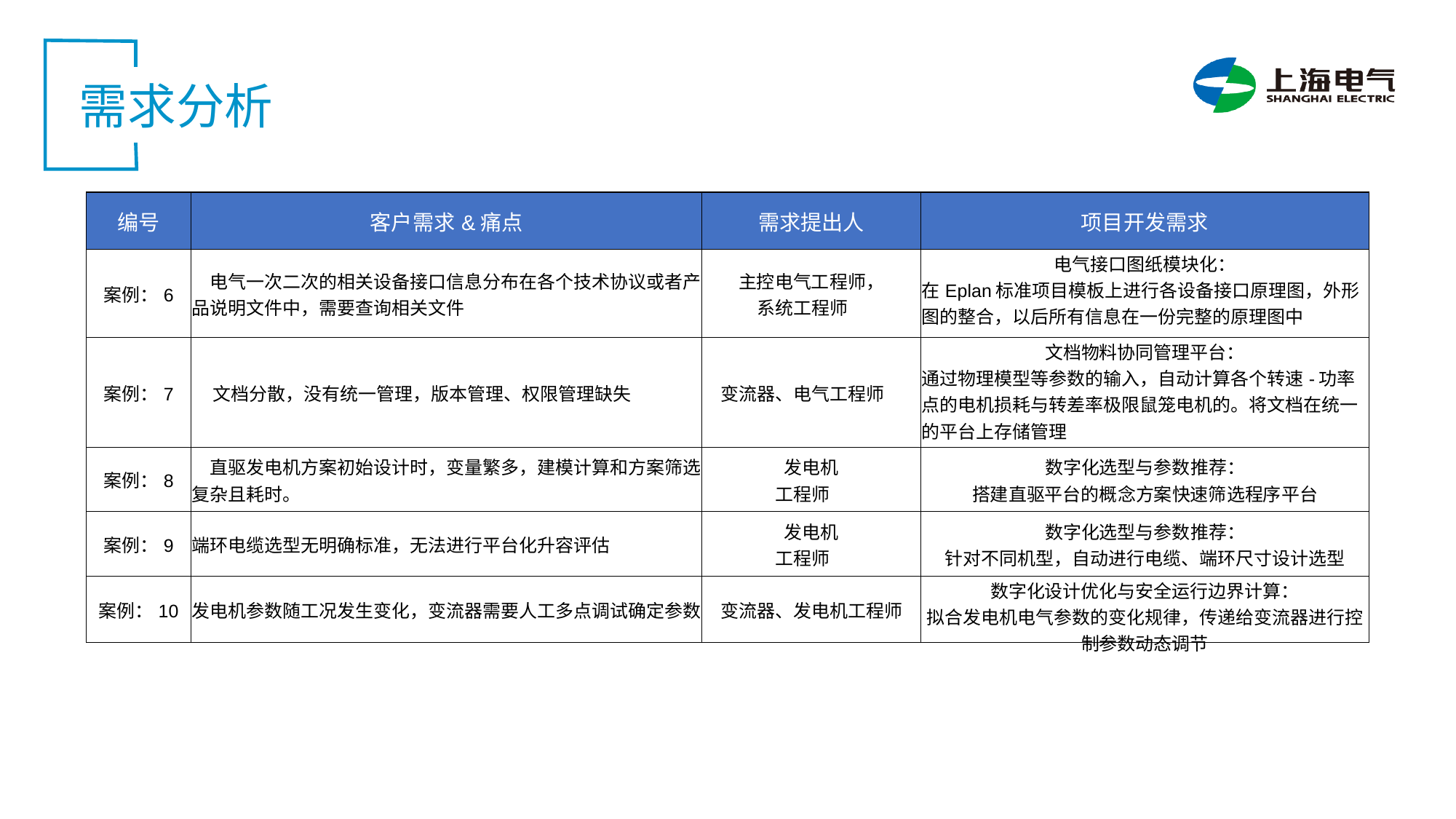

需求分析
| 编号 | 客户需求&痛点 | 需求提出人 | 项目开发需求 |
| --- | --- | --- | --- |
| 案例：6 | 电气一次二次的相关设备接口信息分布在各个技术协议或者产品说明文件中，需要查询相关文件 | 主控电气工程师， 系统工程师 | 电气接口图纸模块化： 在Eplan标准项目模板上进行各设备接口原理图，外形图的整合，以后所有信息在一份完整的原理图中 |
| 案例：7 | 文档分散，没有统一管理，版本管理、权限管理缺失 | 变流器、电气工程师 | 文档物料协同管理平台： 通过物理模型等参数的输入，自动计算各个转速-功率点的电机损耗与转差率极限鼠笼电机的。将文档在统一的平台上存储管理 |
| 案例：8 | 直驱发电机方案初始设计时，变量繁多，建模计算和方案筛选复杂且耗时。 | 发电机 工程师 | 数字化选型与参数推荐： 搭建直驱平台的概念方案快速筛选程序平台 |
| 案例：9 | 端环电缆选型无明确标准，无法进行平台化升容评估 | 发电机 工程师 | 数字化选型与参数推荐： 针对不同机型，自动进行电缆、端环尺寸设计选型 |
| 案例：10 | 发电机参数随工况发生变化，变流器需要人工多点调试确定参数 | 变流器、发电机工程师 | 数字化设计优化与安全运行边界计算： 拟合发电机电气参数的变化规律，传递给变流器进行控制参数动态调节 |